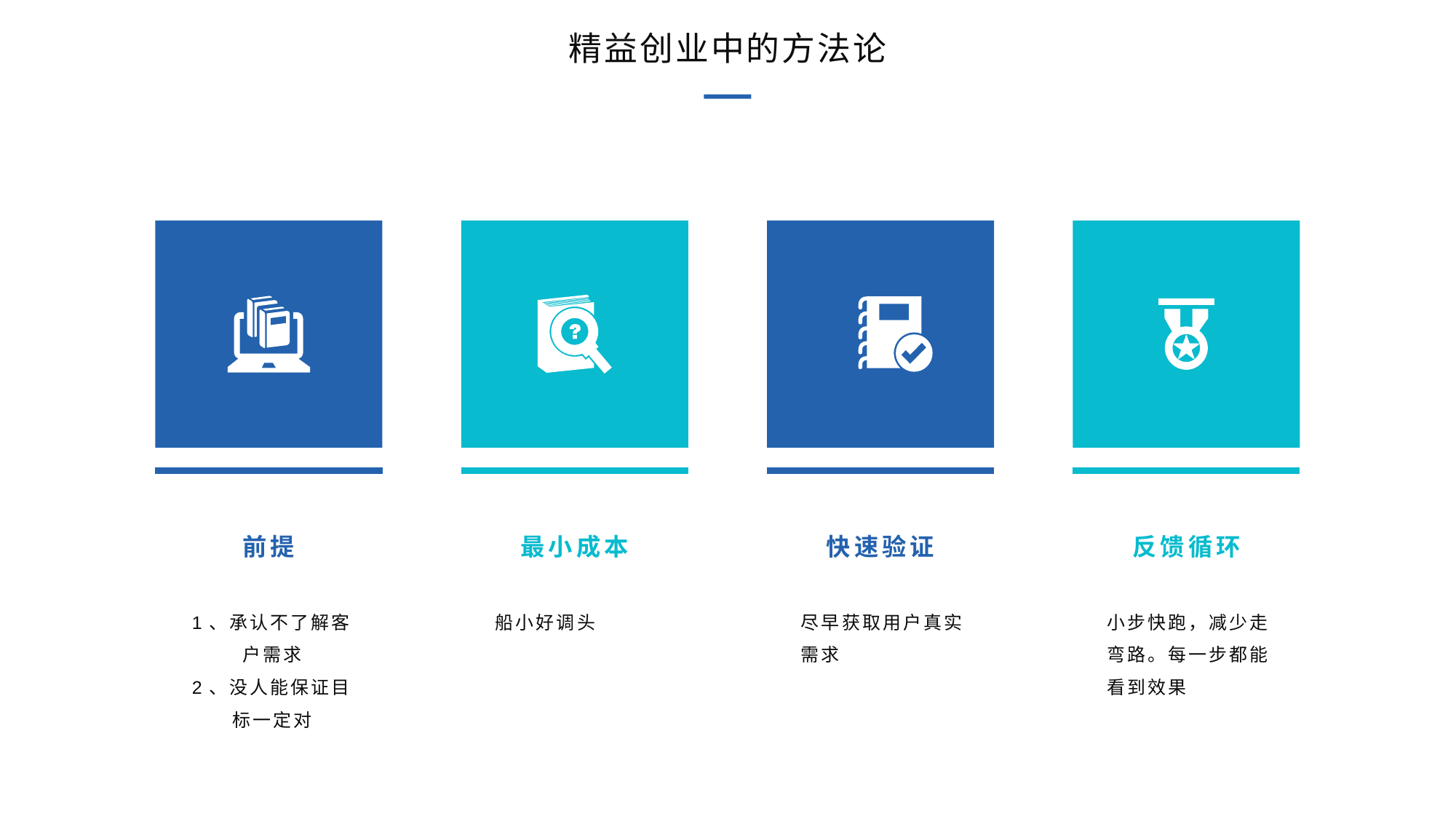

精益创业中的方法论

前提
最小成本
快速验证
反馈循环
1、承认不了解客户需求
2、没人能保证目标一定对
船小好调头
尽早获取用户真实需求
小步快跑，减少走弯路。每一步都能看到效果